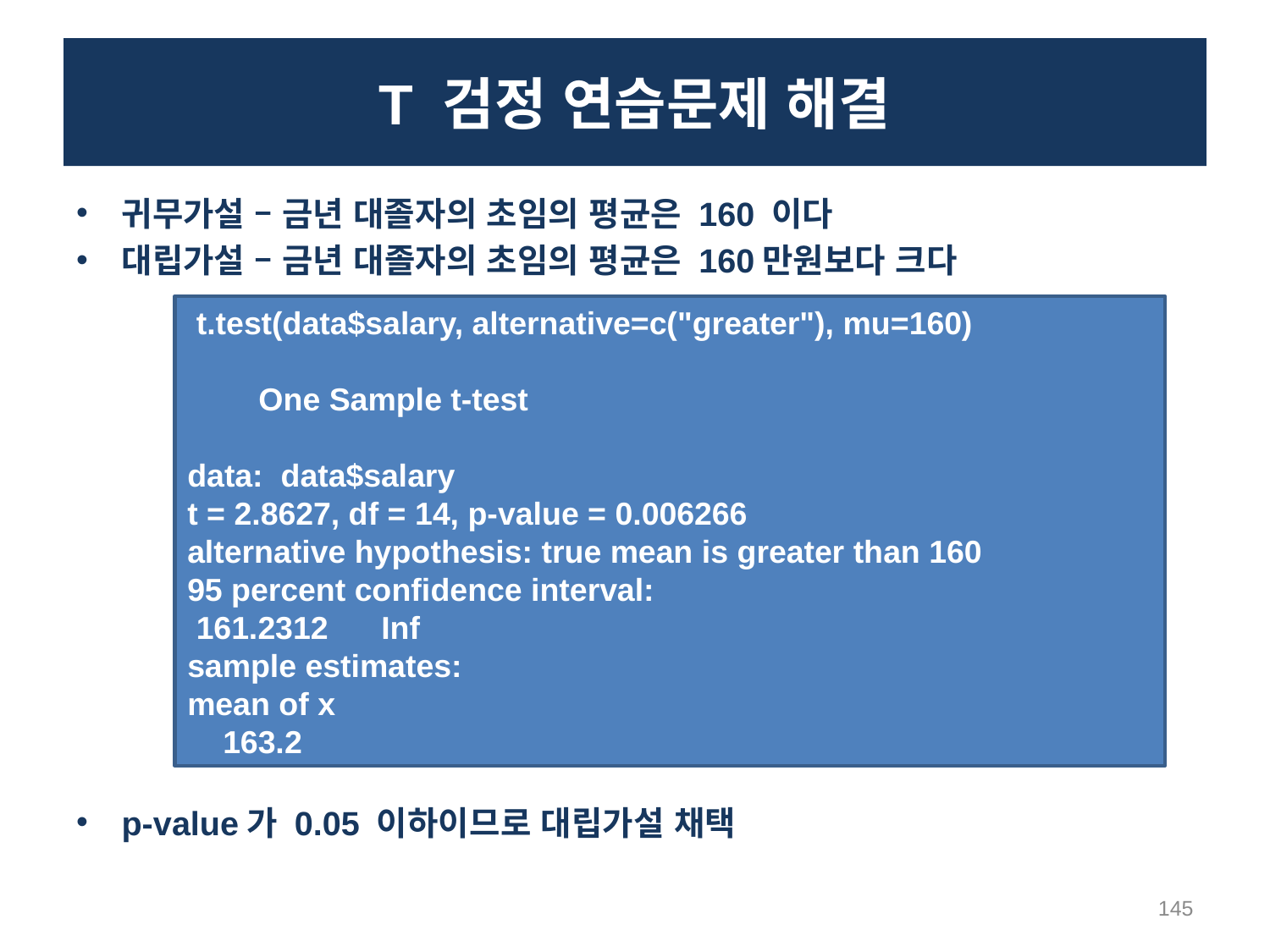

# T 검정 연습문제 해결
귀무가설 – 금년 대졸자의 초임의 평균은 160 이다
대립가설 – 금년 대졸자의 초임의 평균은 160만원보다 크다

p-value가 0.05 이하이므로 대립가설 채택
 t.test(data$salary, alternative=c("greater"), mu=160)

        One Sample t-test

data:  data$salary
t = 2.8627, df = 14, p-value = 0.006266
alternative hypothesis: true mean is greater than 160
95 percent confidence interval:
 161.2312      Inf
sample estimates:
mean of x
    163.2
145